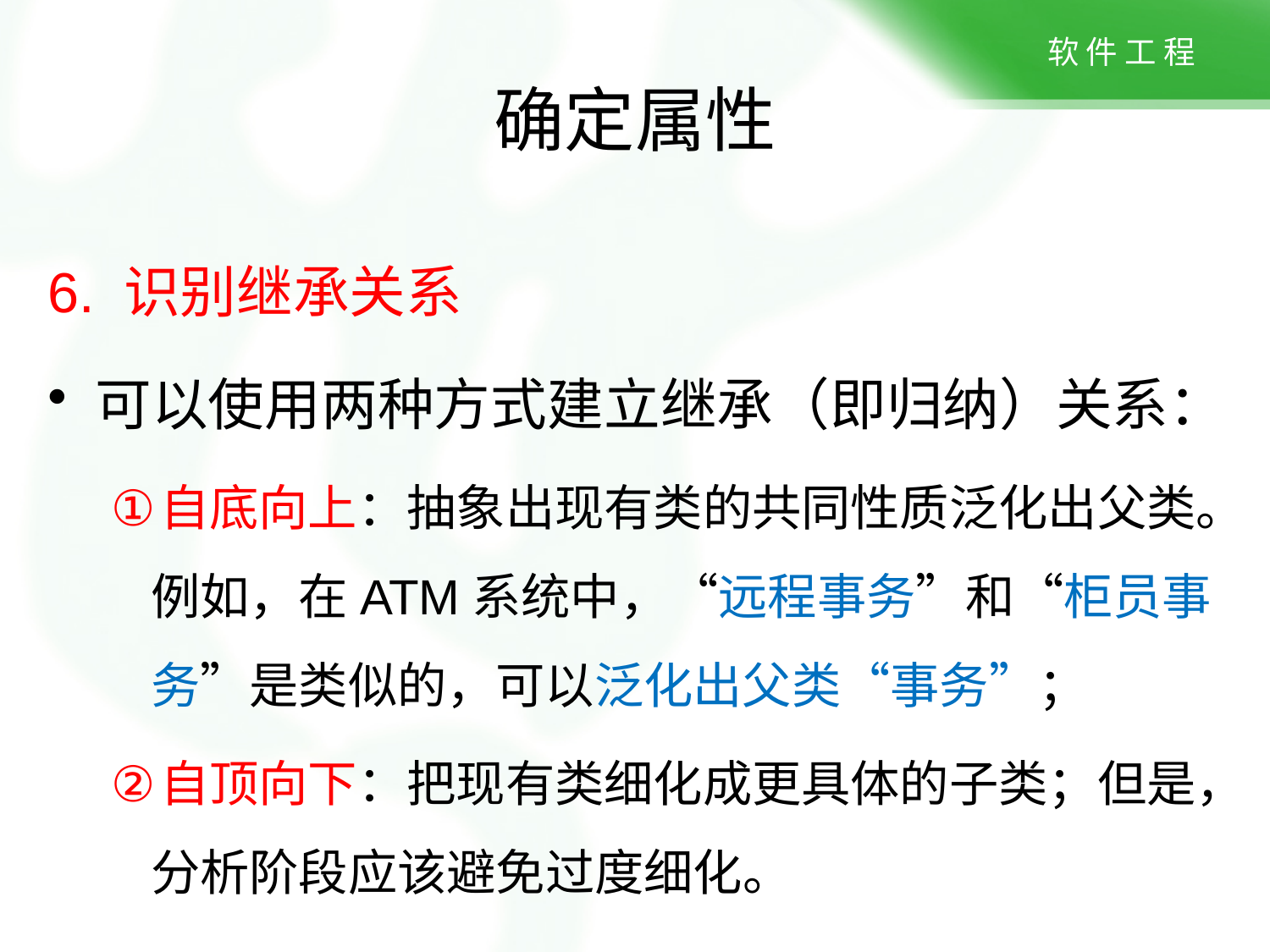

# 确定属性
6. 识别继承关系
可以使用两种方式建立继承（即归纳）关系：
自底向上：抽象出现有类的共同性质泛化出父类。例如，在ATM系统中，“远程事务”和“柜员事务”是类似的，可以泛化出父类“事务”；
自顶向下：把现有类细化成更具体的子类；但是，分析阶段应该避免过度细化。